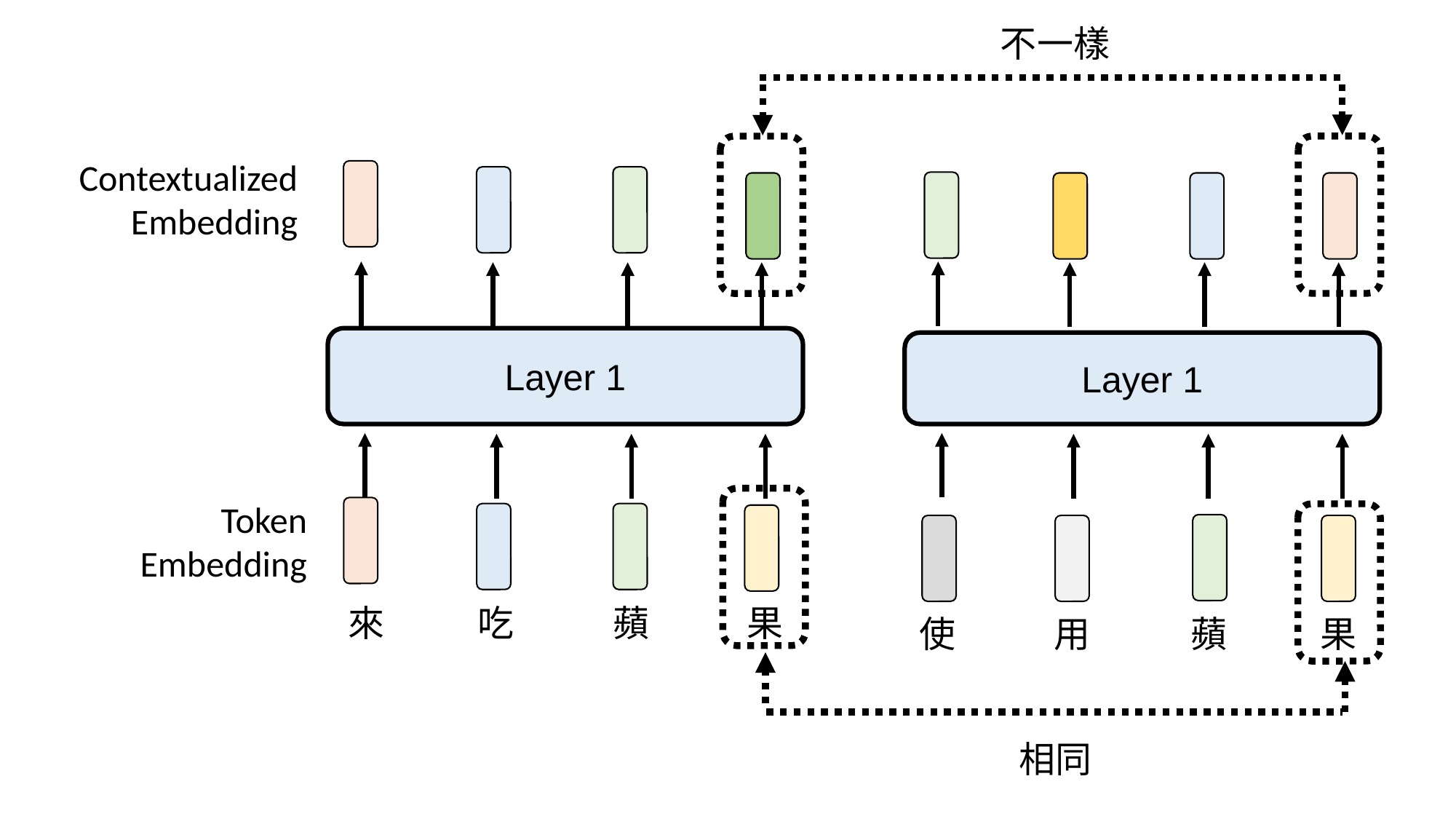

不一樣

Contextualized Embedding

Layer 1

使
用
蘋
果

Layer 1

Token Embedding

來
吃
蘋
果
相同